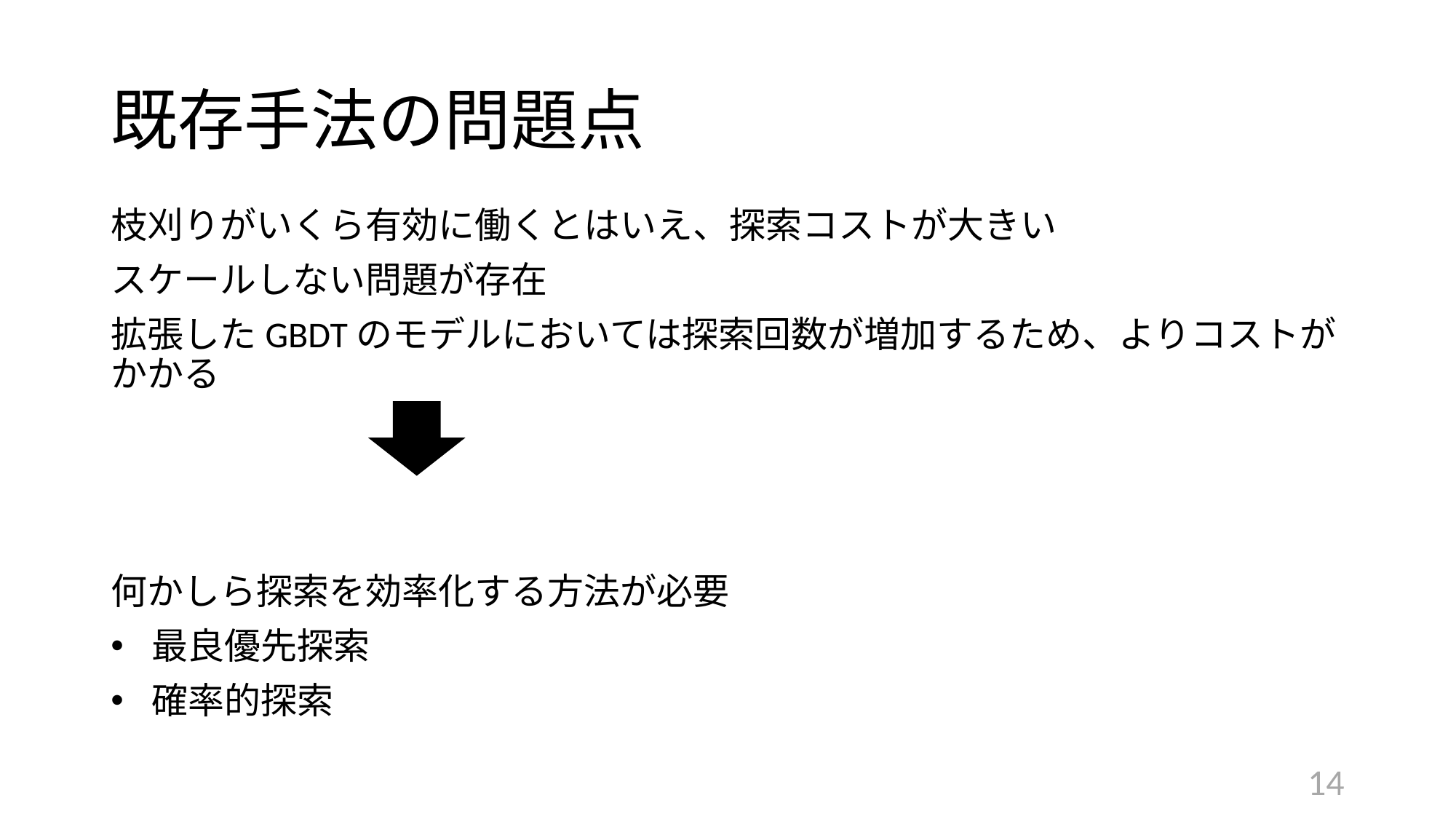

# 既存手法の問題点
枝刈りがいくら有効に働くとはいえ、探索コストが大きい
スケールしない問題が存在
拡張したGBDTのモデルにおいては探索回数が増加するため、よりコストがかかる

何かしら探索を効率化する方法が必要
最良優先探索
確率的探索

14